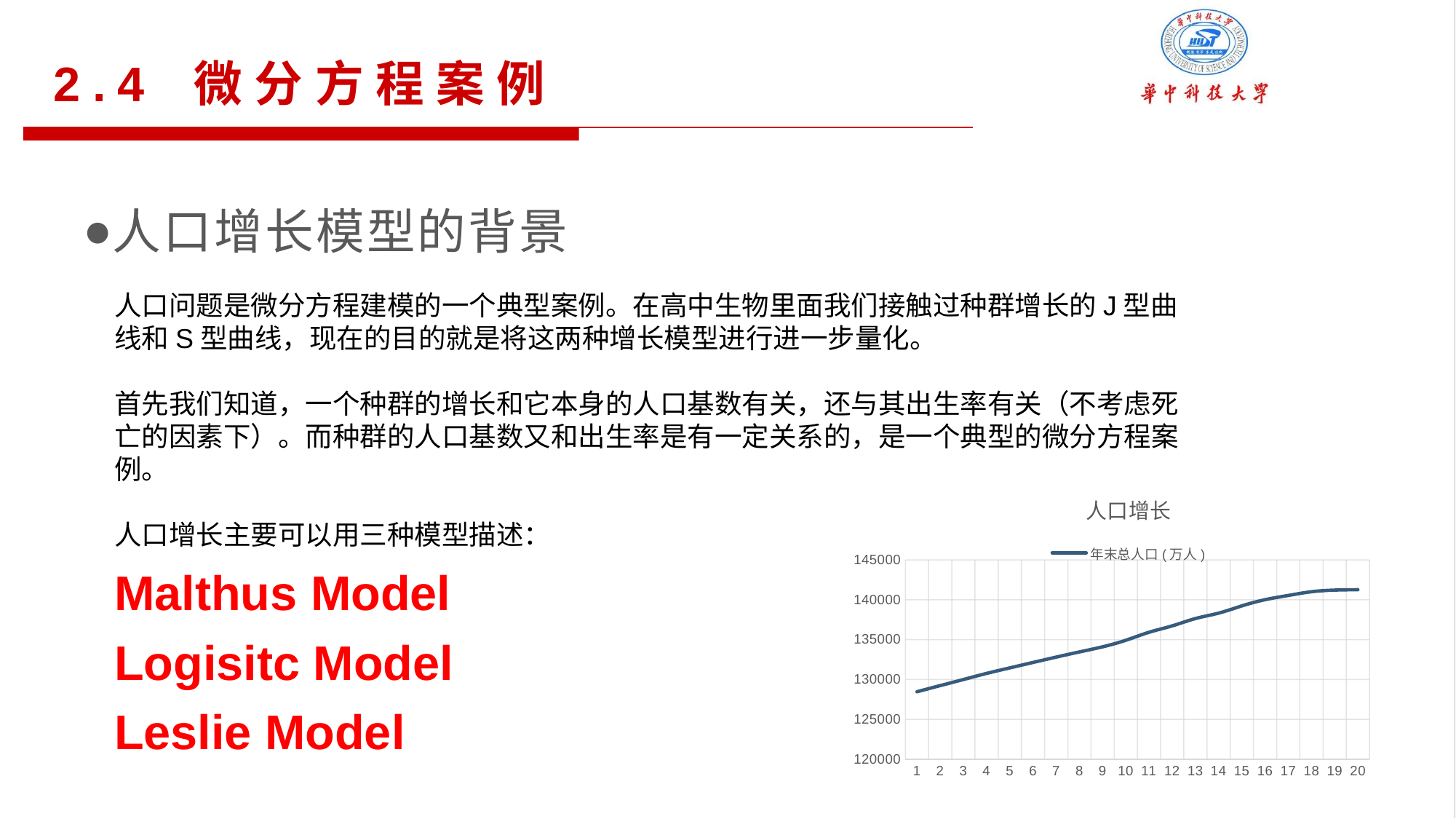

2.4 微分方程案例

人口增长模型的背景
人口问题是微分方程建模的一个典型案例。在高中生物里面我们接触过种群增长的J型曲线和S型曲线，现在的目的就是将这两种增长模型进行进一步量化。

首先我们知道，一个种群的增长和它本身的人口基数有关，还与其出生率有关（不考虑死亡的因素下）。而种群的人口基数又和出生率是有一定关系的，是一个典型的微分方程案例。

人口增长主要可以用三种模型描述：
Malthus Model
Logisitc Model
Leslie Model

### Chart: 人口增长

| Category | 年末总人口(万人) |
|---|---|